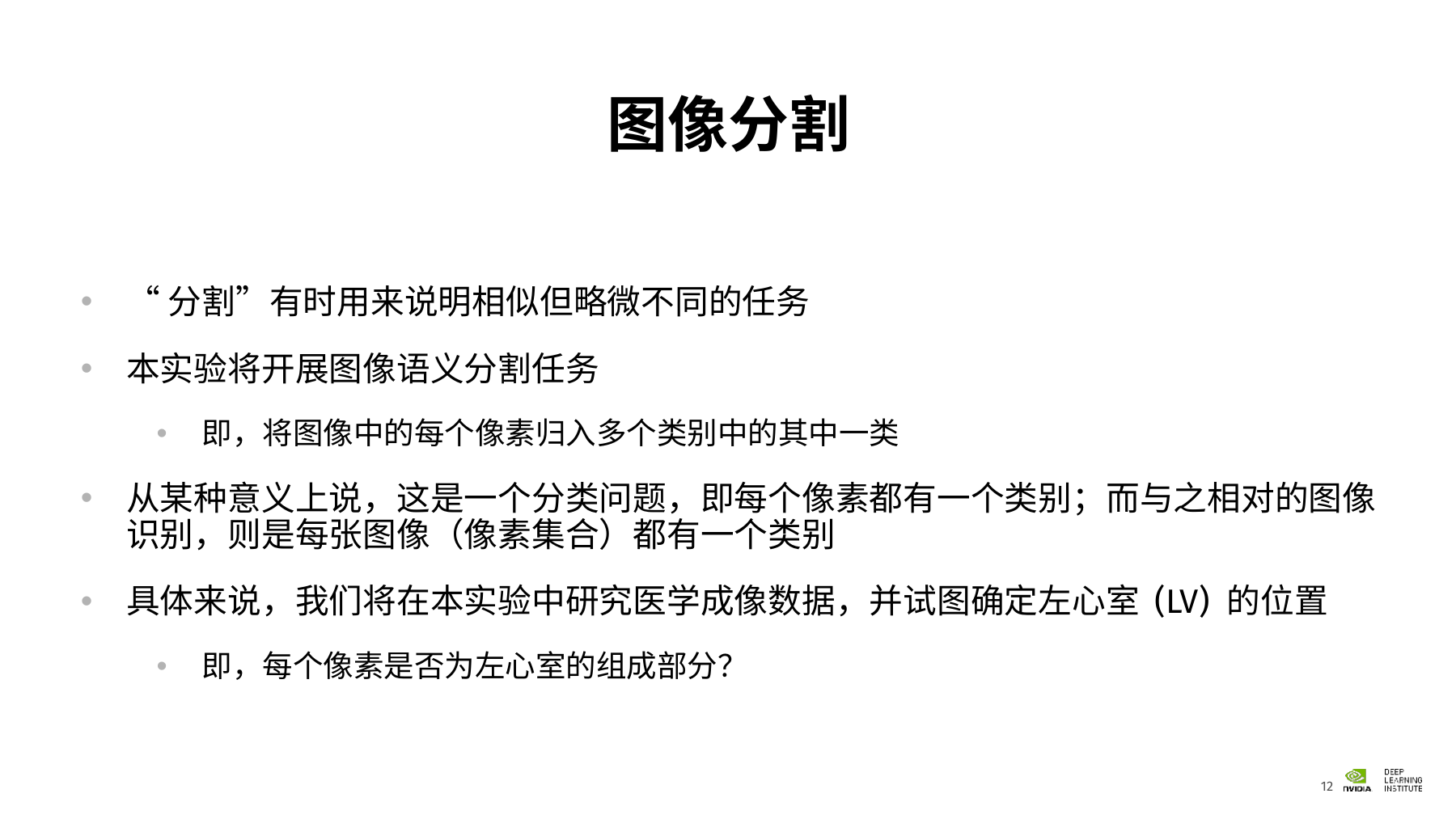

# 图像分割

“分割”有时用来说明相似但略微不同的任务
本实验将开展图像语义分割任务
即，将图像中的每个像素归入多个类别中的其中一类
从某种意义上说，这是一个分类问题，即每个像素都有一个类别；而与之相对的图像识别，则是每张图像（像素集合）都有一个类别
具体来说，我们将在本实验中研究医学成像数据，并试图确定左心室 (LV) 的位置
即，每个像素是否为左心室的组成部分？